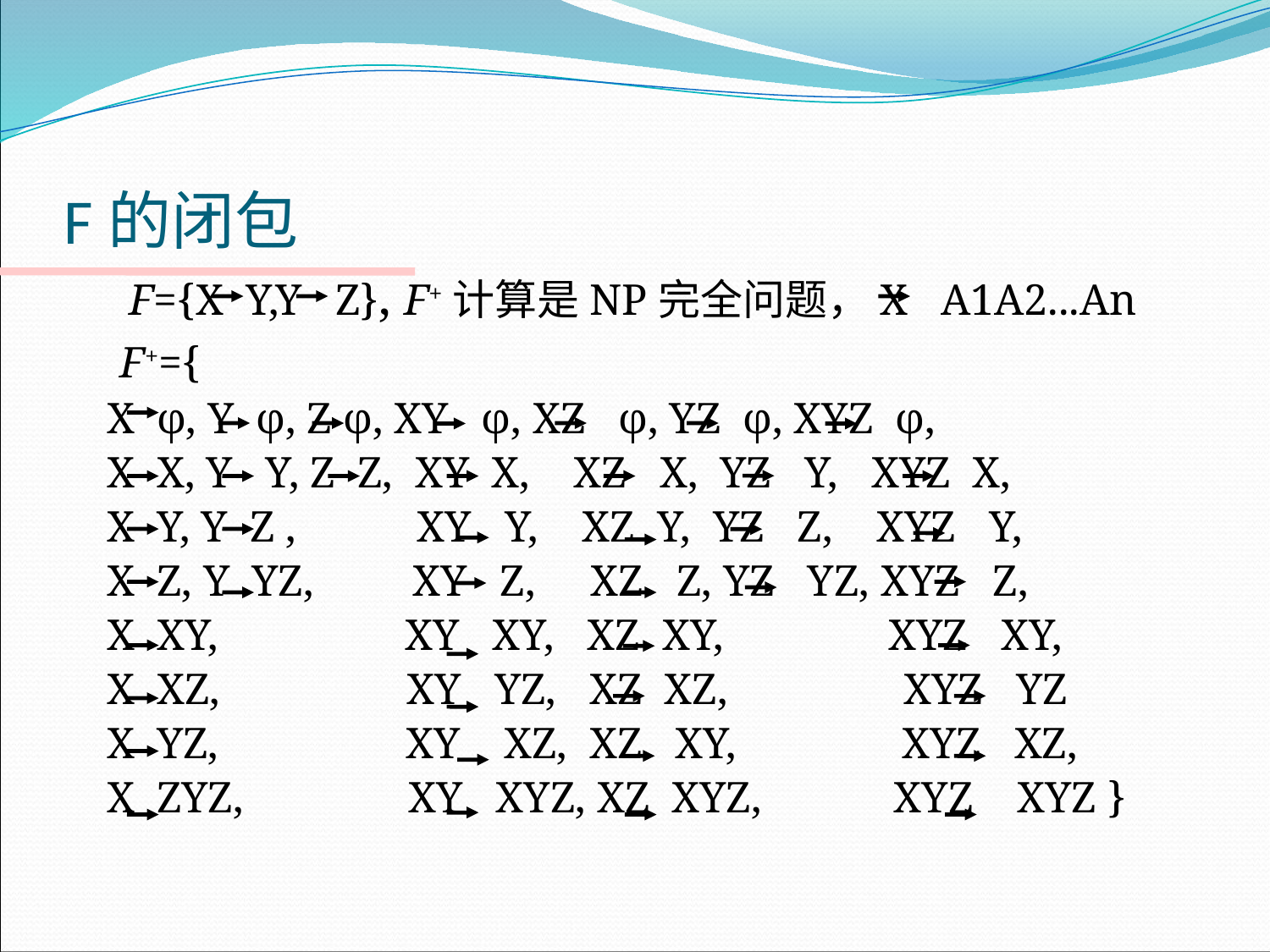

# F的闭包
  F={X  Y,Y   Z}, F+计算是NP完全问题，X   A1A2...An
 F+={
X  φ, Y  φ, Z φ, XY   φ, XZ   φ, YZ  φ, XYZ  φ,
X  X, Y   Y, Z  Z,  XY  X,    XZ   X,  YZ   Y,   XYZ  X,
X  Y, Y  Z ,           XY   Y,    XZ  Y,  YZ   Z,    XYZ   Y,
X  Z, Y  YZ,         XY   Z,     XZ   Z, YZ   YZ, XYZ   Z,
X  XY,                 XY   XY,   XZ  XY,               XYZ   XY,
X  XZ,                 XY   YZ,   XZ  XZ,                XYZ   YZ
X  YZ,                 XY    XZ,  XZ   XY,               XYZ   XZ,
X  ZYZ,               XY   XYZ, XZ  XYZ,            XYZ    XYZ }

603